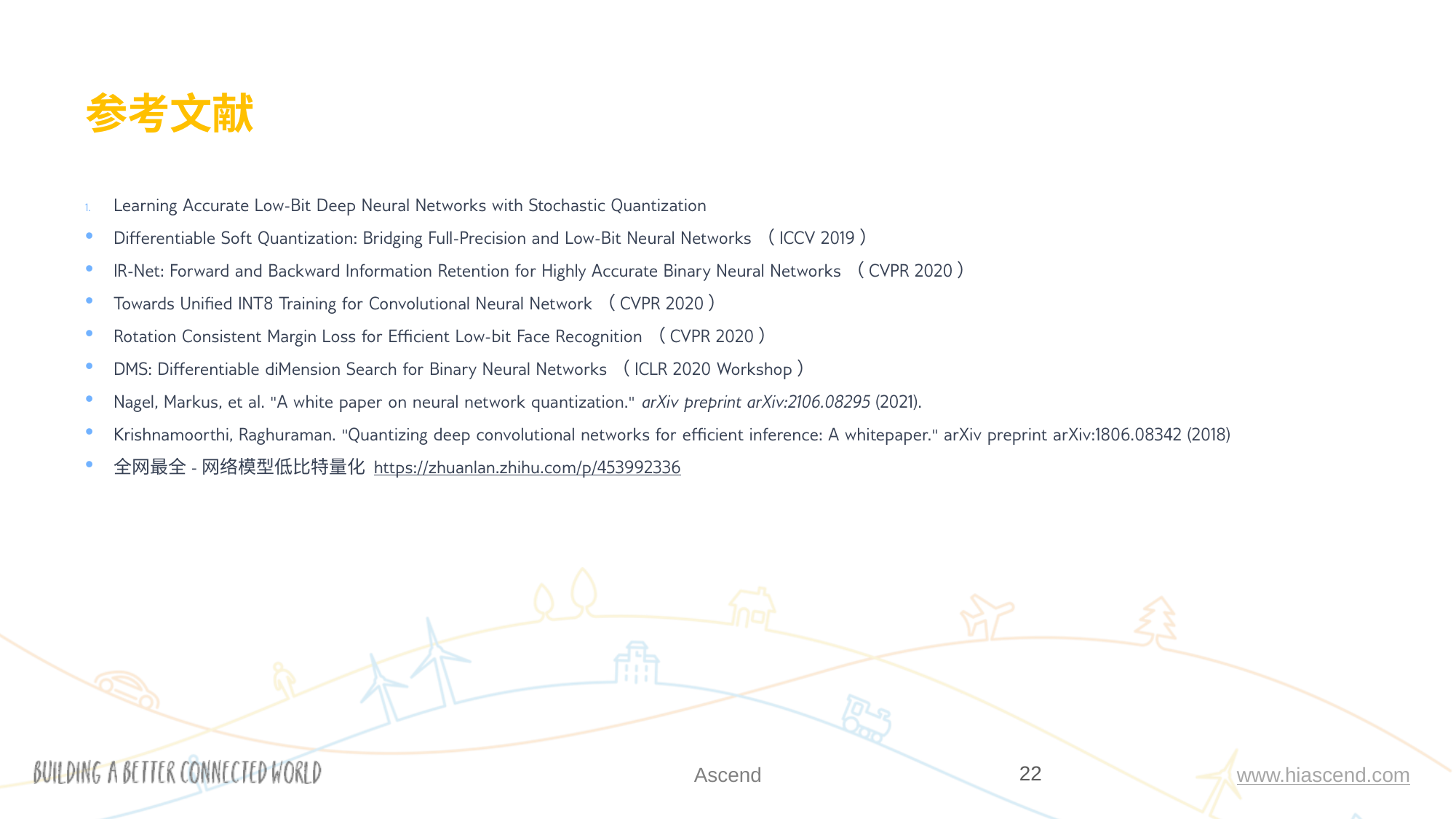

# 参考文献
Learning Accurate Low-Bit Deep Neural Networks with Stochastic Quantization
Differentiable Soft Quantization: Bridging Full-Precision and Low-Bit Neural Networks（ICCV 2019）
IR-Net: Forward and Backward Information Retention for Highly Accurate Binary Neural Networks（CVPR 2020）
Towards Unified INT8 Training for Convolutional Neural Network（CVPR 2020）
Rotation Consistent Margin Loss for Efficient Low-bit Face Recognition（CVPR 2020）
DMS: Differentiable diMension Search for Binary Neural Networks（ICLR 2020 Workshop）
Nagel, Markus, et al. "A white paper on neural network quantization." arXiv preprint arXiv:2106.08295 (2021).
Krishnamoorthi, Raghuraman. "Quantizing deep convolutional networks for efficient inference: A whitepaper." arXiv preprint arXiv:1806.08342 (2018)
全网最全-网络模型低比特量化 https://zhuanlan.zhihu.com/p/453992336